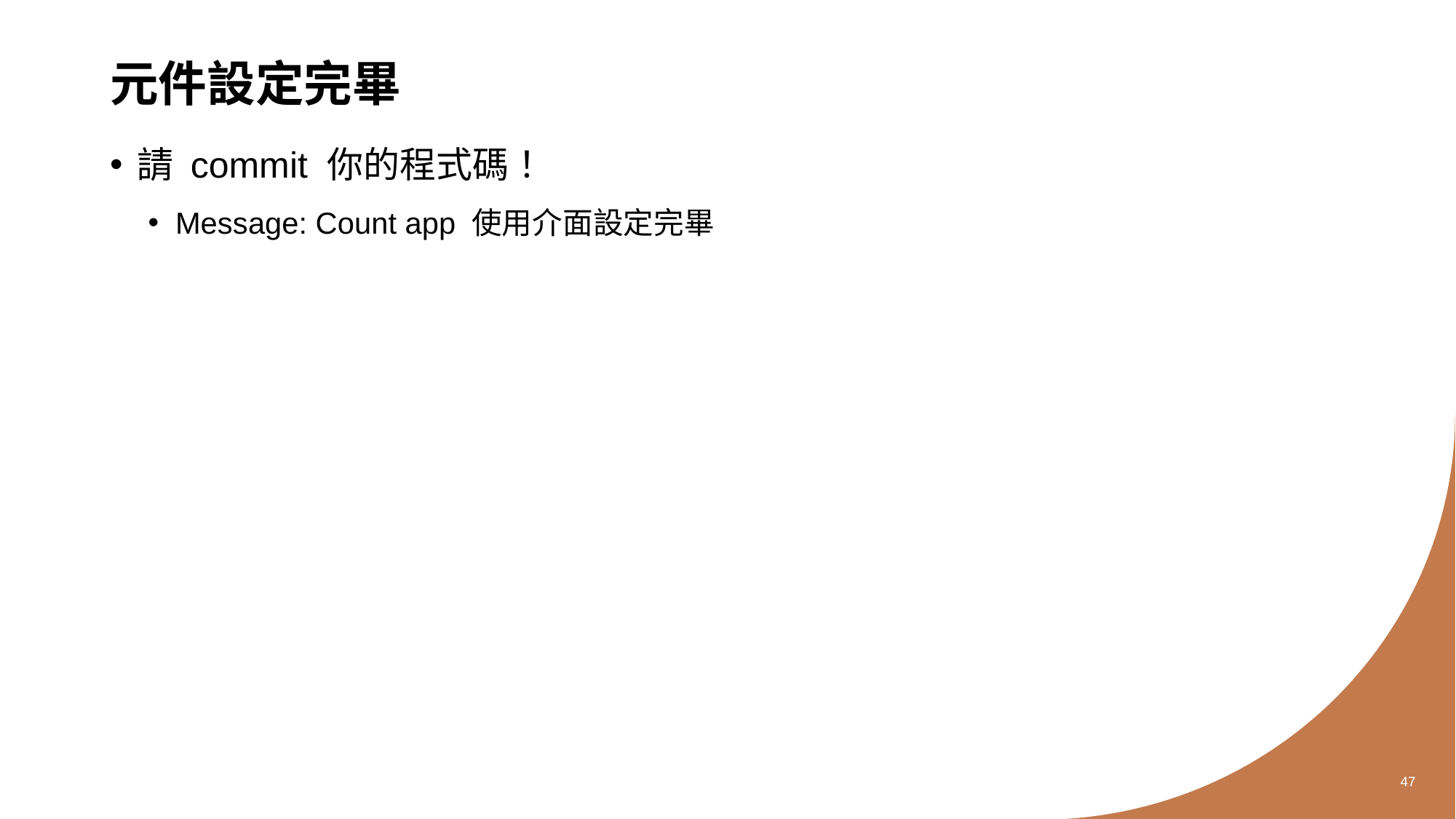

# 元件設定完畢
請 commit 你的程式碼！
Message: Count app 使用介面設定完畢
47